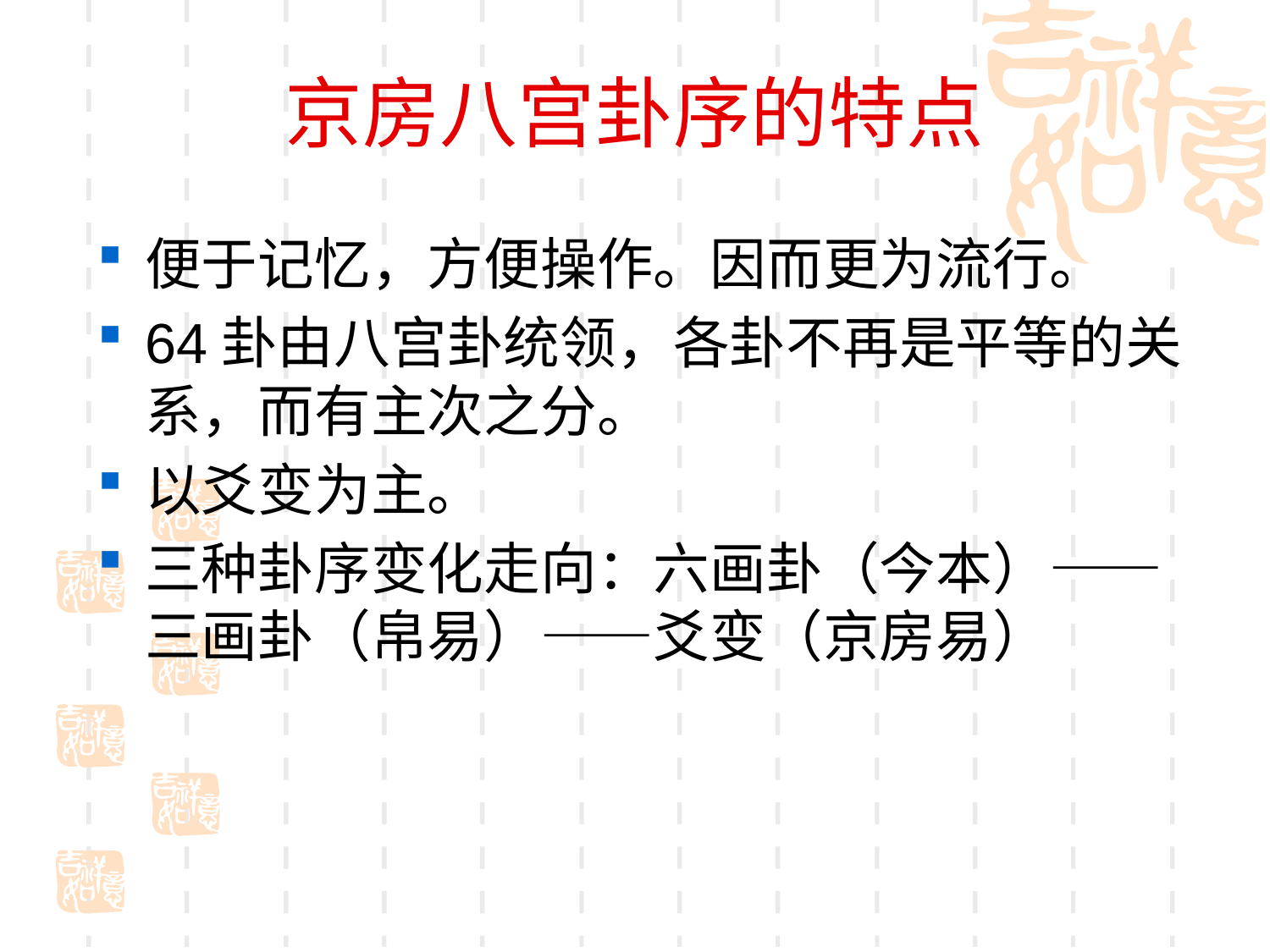

# 京房八宫卦序的特点
便于记忆，方便操作。因而更为流行。
64卦由八宫卦统领，各卦不再是平等的关系，而有主次之分。
以爻变为主。
三种卦序变化走向：六画卦（今本）——三画卦（帛易）——爻变（京房易）